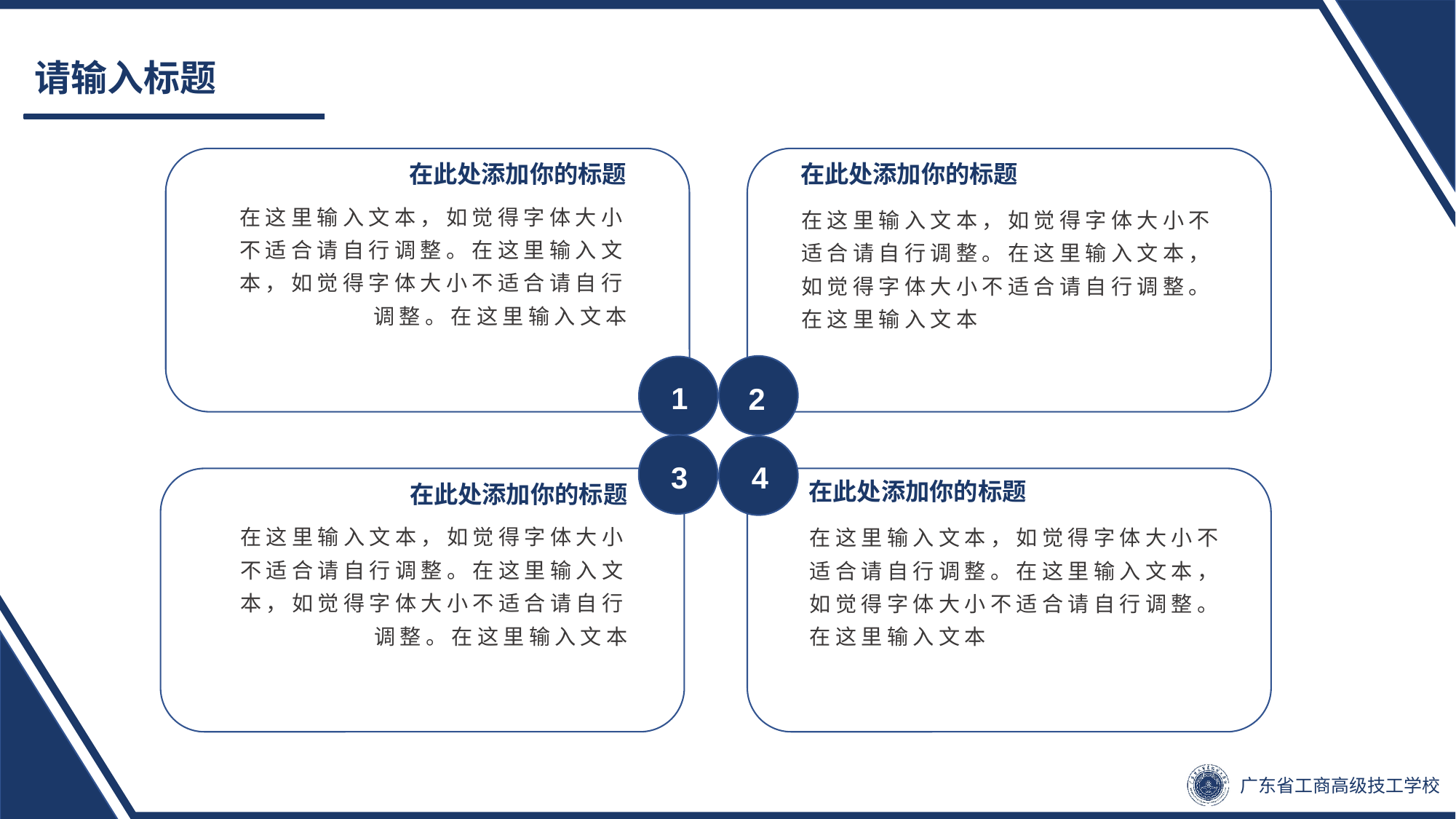

# 请输入标题

在此处添加你的标题
在此处添加你的标题
在这里输入文本，如觉得字体大小不适合请自行调整。在这里输入文本，如觉得字体大小不适合请自行调整。在这里输入文本
在这里输入文本，如觉得字体大小不适合请自行调整。在这里输入文本，如觉得字体大小不适合请自行调整。在这里输入文本

1
2

3
4

在此处添加你的标题
在此处添加你的标题
在这里输入文本，如觉得字体大小不适合请自行调整。在这里输入文本，如觉得字体大小不适合请自行调整。在这里输入文本
在这里输入文本，如觉得字体大小不适合请自行调整。在这里输入文本，如觉得字体大小不适合请自行调整。在这里输入文本